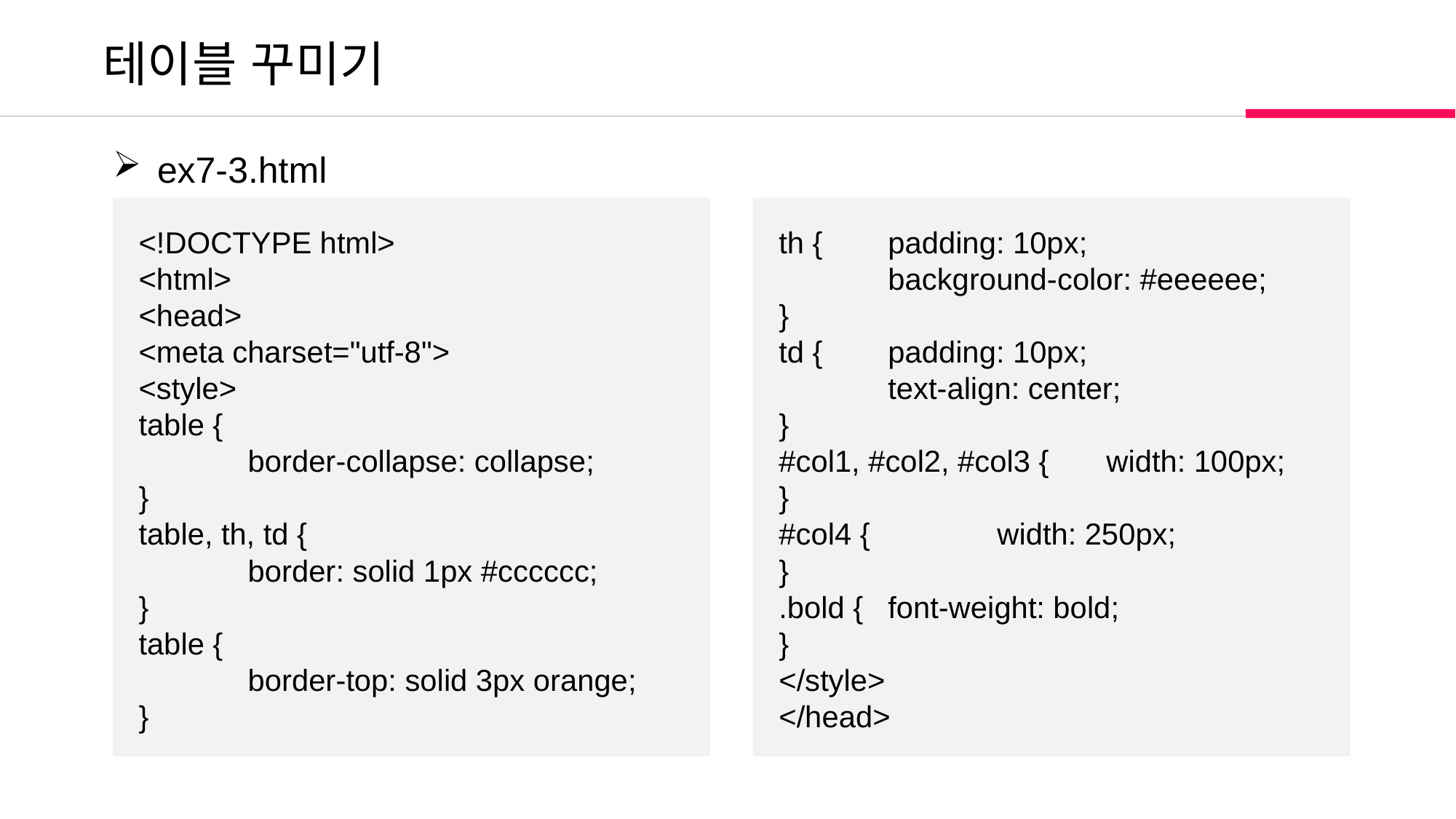

테이블 꾸미기

 ex7-3.html
<!DOCTYPE html>
<html>
<head>
<meta charset="utf-8">
<style>
table {
	border-collapse: collapse;
}
table, th, td {
	border: solid 1px #cccccc;
}
table {
	border-top: solid 3px orange;
}
th { 	padding: 10px;
	background-color: #eeeeee;
}
td { 	padding: 10px;
	text-align: center;
}
#col1, #col2, #col3 { 	width: 100px;
}
#col4 {		width: 250px;
}
.bold { 	font-weight: bold;
}
</style>
</head>